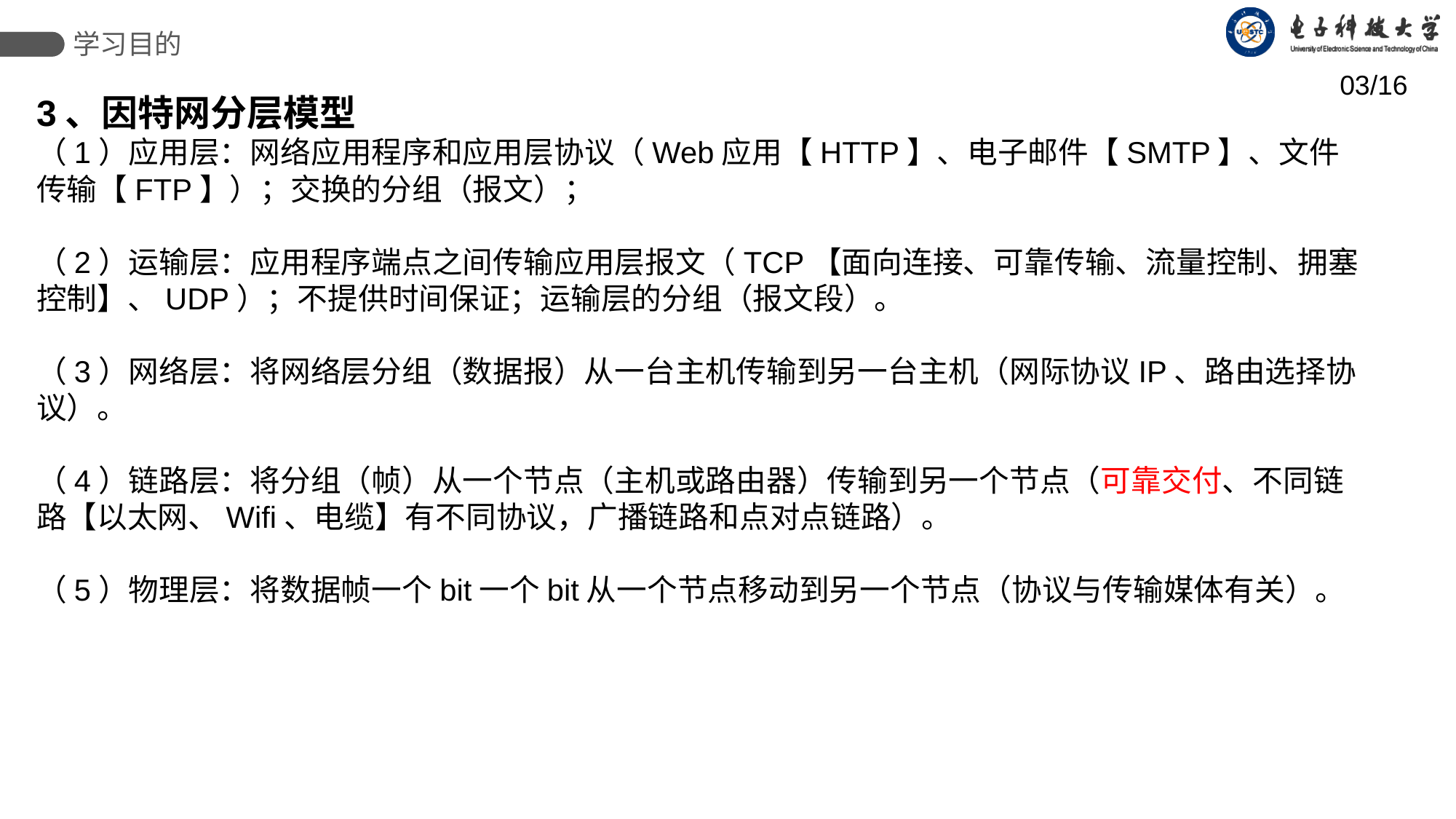

学习目的
03/16
3、因特网分层模型
（1）应用层：网络应用程序和应用层协议（Web应用【HTTP】、电子邮件【SMTP】、文件传输【FTP】）；交换的分组（报文）；

（2）运输层：应用程序端点之间传输应用层报文（TCP【面向连接、可靠传输、流量控制、拥塞控制】、UDP）；不提供时间保证；运输层的分组（报文段）。

（3）网络层：将网络层分组（数据报）从一台主机传输到另一台主机（网际协议IP、路由选择协议）。

（4）链路层：将分组（帧）从一个节点（主机或路由器）传输到另一个节点（可靠交付、不同链路【以太网、Wifi、电缆】有不同协议，广播链路和点对点链路）。

（5）物理层：将数据帧一个bit一个bit从一个节点移动到另一个节点（协议与传输媒体有关）。